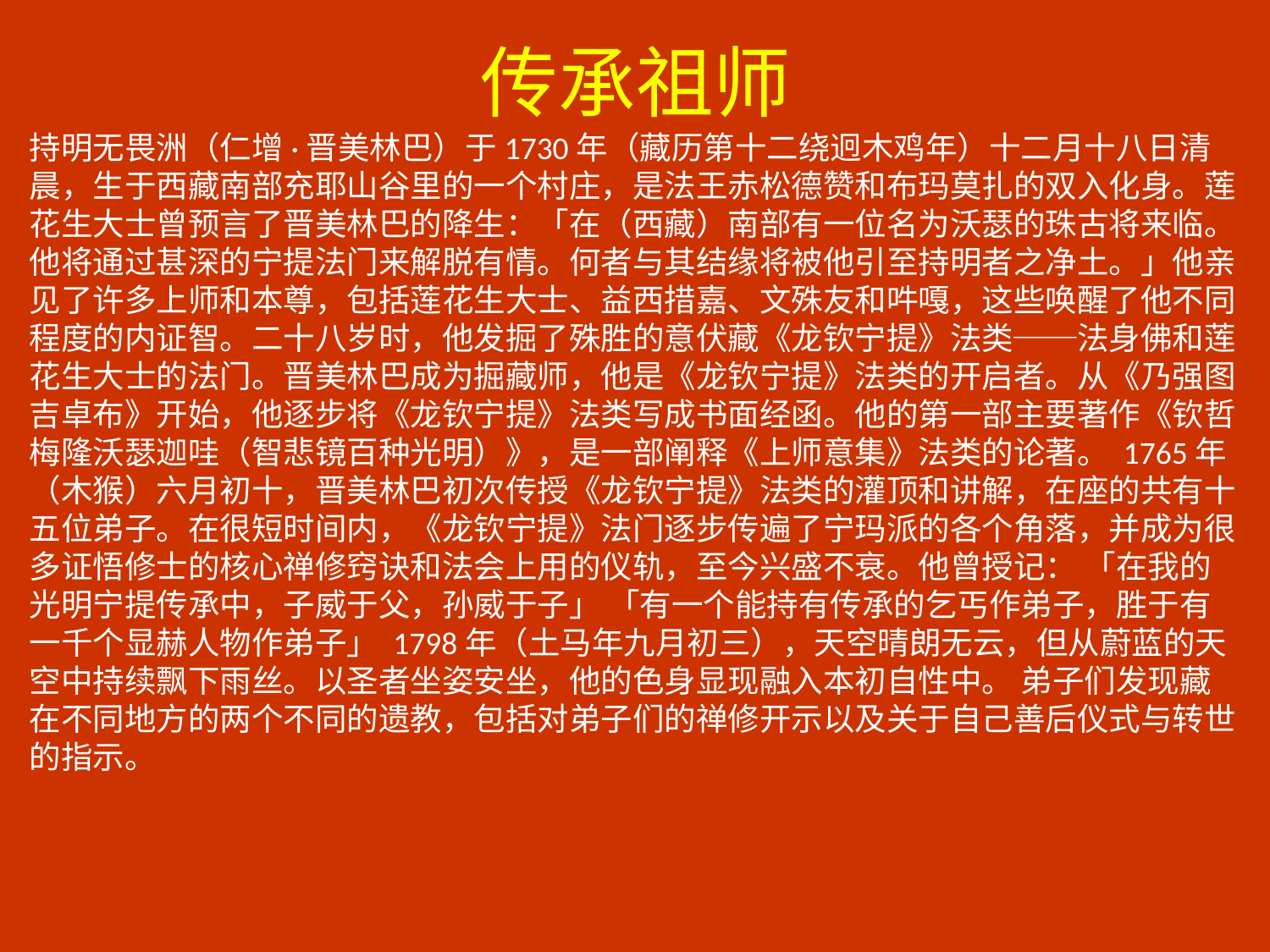

# 传承祖师
持明无畏洲（仁增·晋美林巴）于1730年（藏历第十二绕迥木鸡年）十二月十八日清晨，生于西藏南部充耶山谷里的一个村庄，是法王赤松德赞和布玛莫扎的双入化身。莲花生大士曾预言了晋美林巴的降生：「在（西藏）南部有一位名为沃瑟的珠古将来临。他将通过甚深的宁提法门来解脱有情。何者与其结缘将被他引至持明者之净土。」他亲见了许多上师和本尊，包括莲花生大士、益西措嘉、文殊友和吽嘎，这些唤醒了他不同程度的内证智。二十八岁时，他发掘了殊胜的意伏藏《龙钦宁提》法类──法身佛和莲花生大士的法门。晋美林巴成为掘藏师，他是《龙钦宁提》法类的开启者。从《乃强图吉卓布》开始，他逐步将《龙钦宁提》法类写成书面经函。他的第一部主要著作《钦哲梅隆沃瑟迦哇（智悲镜百种光明）》，是一部阐释《上师意集》法类的论著。 1765年（木猴）六月初十，晋美林巴初次传授《龙钦宁提》法类的灌顶和讲解，在座的共有十五位弟子。在很短时间内，《龙钦宁提》法门逐步传遍了宁玛派的各个角落，并成为很多证悟修士的核心禅修窍诀和法会上用的仪轨，至今兴盛不衰。他曾授记： 「在我的光明宁提传承中，子威于父，孙威于子」 「有一个能持有传承的乞丐作弟子，胜于有一千个显赫人物作弟子」 1798年（土马年九月初三），天空晴朗无云，但从蔚蓝的天空中持续飘下雨丝。以圣者坐姿安坐，他的色身显现融入本初自性中。 弟子们发现藏在不同地方的两个不同的遗教，包括对弟子们的禅修开示以及关于自己善后仪式与转世的指示。